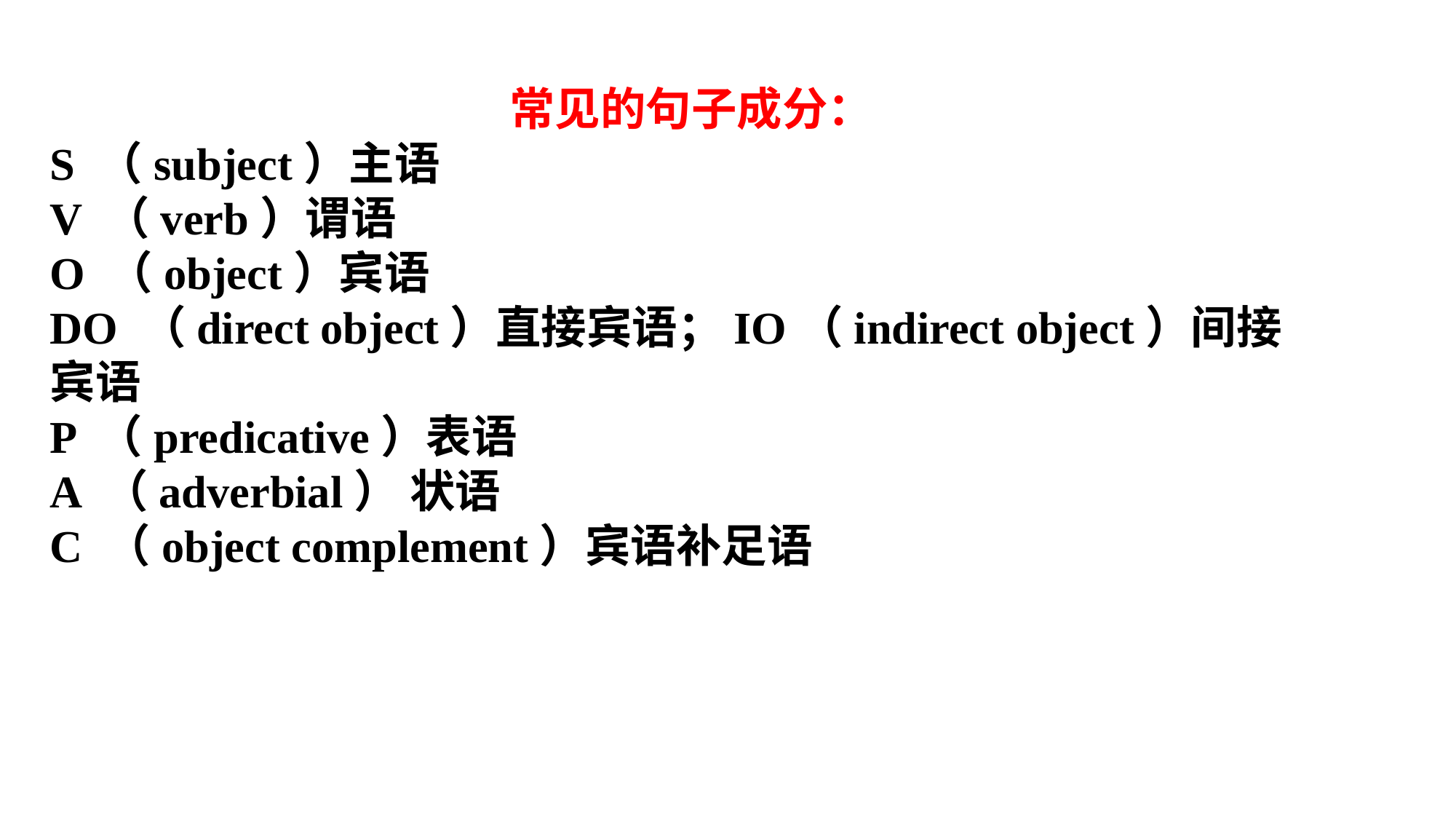

常见的句子成分：
S （subject）主语
V （verb）谓语
O （object）宾语
DO （direct object）直接宾语；IO（indirect object）间接宾语
P （predicative）表语
A （adverbial） 状语
C （object complement）宾语补足语